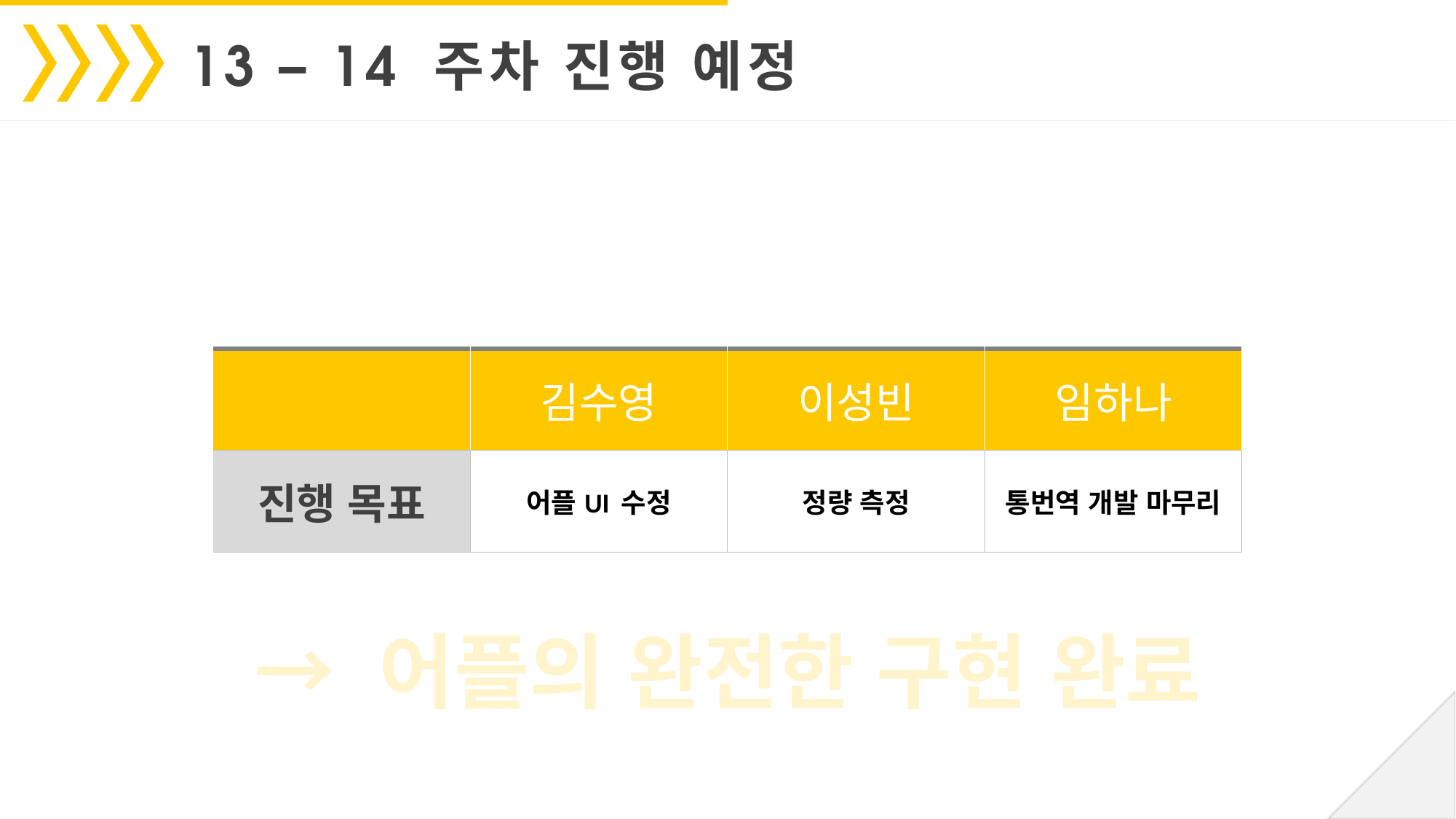

13 – 14 주차 진행 예정
|  | 김수영 | 이성빈 | 임하나 |
| --- | --- | --- | --- |
| 진행 목표 | 어플UI 수정 | 정량 측정 | 통번역 개발 마무리 |
→ 어플의 완전한 구현 완료